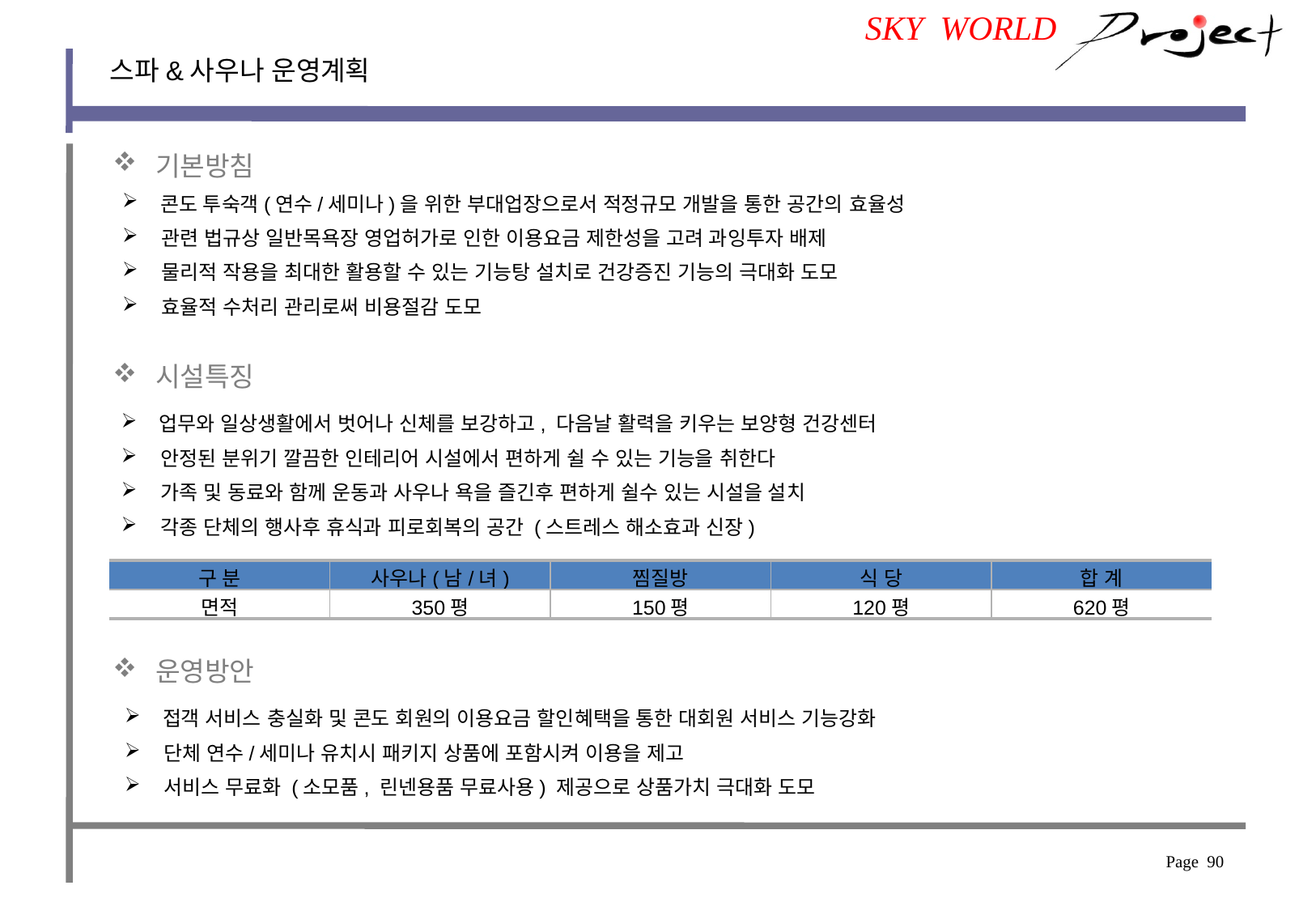

SKY  WORLD
스파&사우나 운영계획
 기본방침
 콘도 투숙객(연수/세미나)을 위한 부대업장으로서 적정규모 개발을 통한 공간의 효율성
 관련 법규상 일반목욕장 영업허가로 인한 이용요금 제한성을 고려 과잉투자 배제
 물리적 작용을 최대한 활용할 수 있는 기능탕 설치로 건강증진 기능의 극대화 도모
 효율적 수처리 관리로써 비용절감 도모
 시설특징
 업무와 일상생활에서 벗어나 신체를 보강하고, 다음날 활력을 키우는 보양형 건강센터
 안정된 분위기 깔끔한 인테리어 시설에서 편하게 쉴 수 있는 기능을 취한다
 가족 및 동료와 함께 운동과 사우나 욕을 즐긴후 편하게 쉴수 있는 시설을 설치
 각종 단체의 행사후 휴식과 피로회복의 공간 (스트레스 해소효과 신장)
| 구 분 | 사우나(남/녀) | 찜질방 | 식 당 | 합 계 |
| --- | --- | --- | --- | --- |
| 면적 | 350평 | 150평 | 120평 | 620평 |
 운영방안
 접객 서비스 충실화 및 콘도 회원의 이용요금 할인혜택을 통한 대회원 서비스 기능강화
 단체 연수/세미나 유치시 패키지 상품에 포함시켜 이용을 제고
 서비스 무료화 (소모품, 린넨용품 무료사용) 제공으로 상품가치 극대화 도모